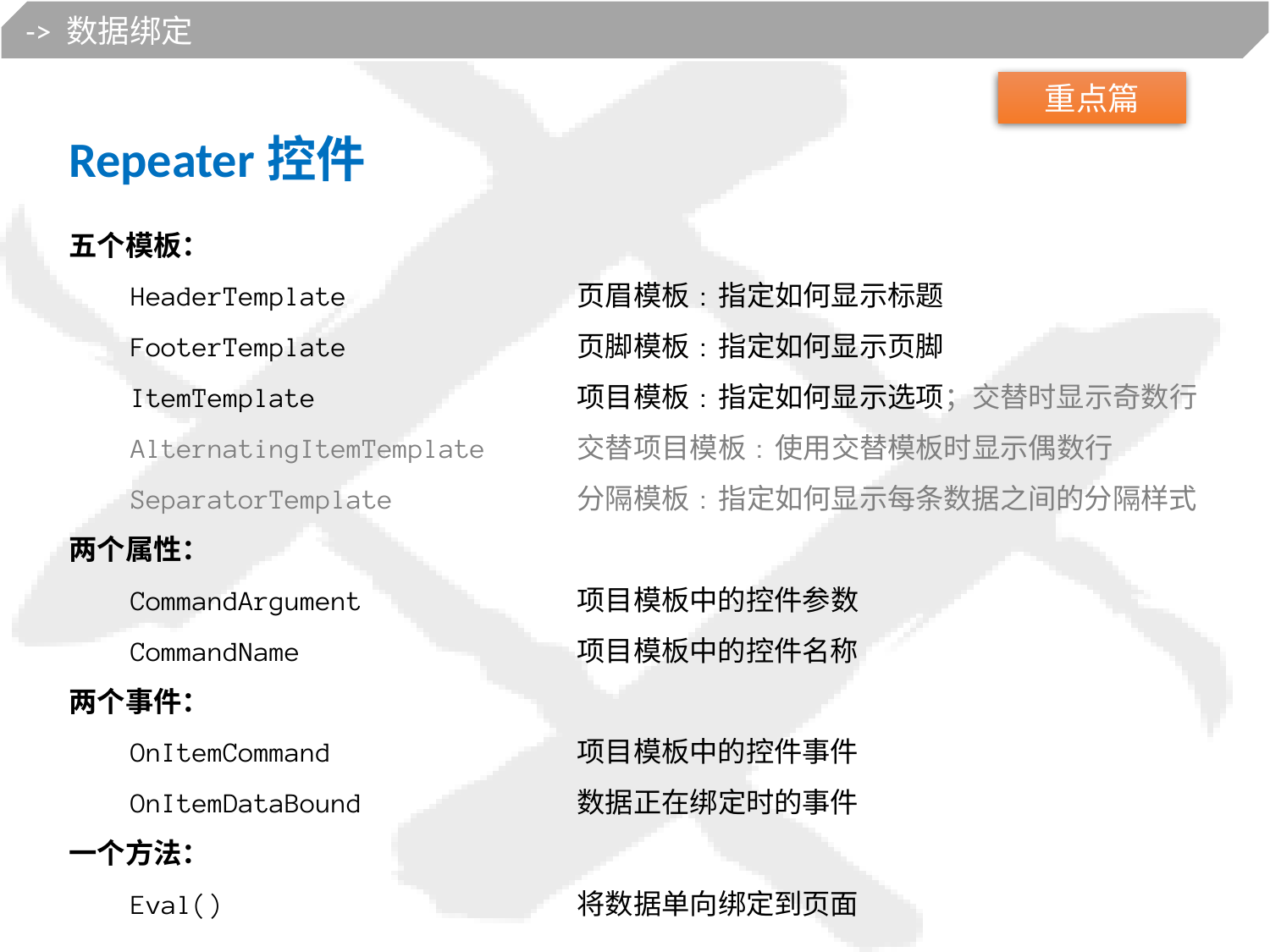

-> 数据绑定
重点篇
Repeater控件
五个模板：
    HeaderTemplate		页眉模板:指定如何显示标题
    FooterTemplate		页脚模板:指定如何显示页脚
    ItemTemplate			项目模板:指定如何显示选项；交替时显示奇数行
    AlternatingItemTemplate	交替项目模板:使用交替模板时显示偶数行
    SeparatorTemplate		分隔模板:指定如何显示每条数据之间的分隔样式
两个属性：
    CommandArgument		项目模板中的控件参数
    CommandName			项目模板中的控件名称
两个事件：
    OnItemCommand		项目模板中的控件事件
    OnItemDataBound		数据正在绑定时的事件
一个方法：
    Eval()			将数据单向绑定到页面